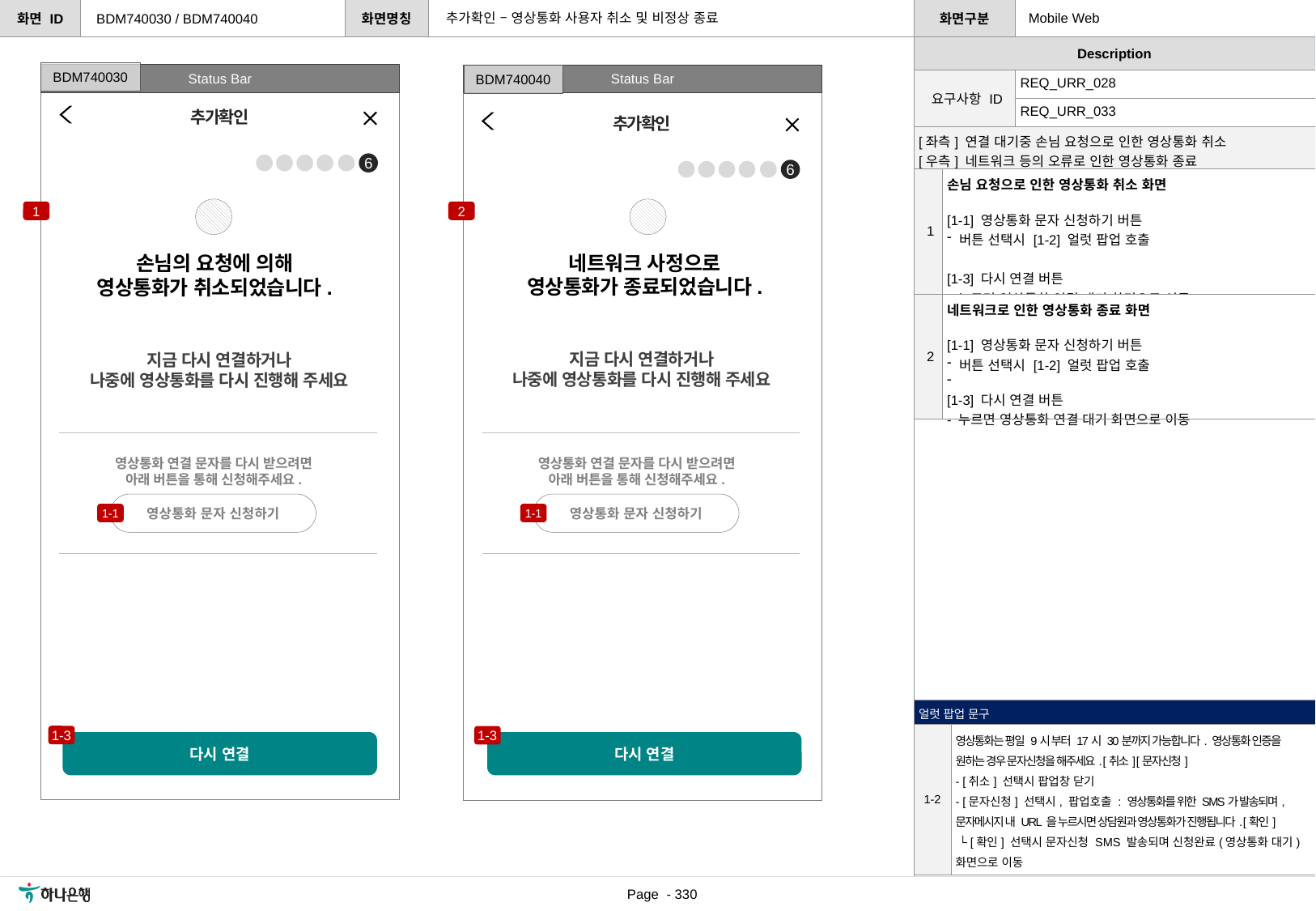

추가확인 – 영상통화 사용자 취소 및 비정상 종료
Mobile Web
BDM740030 / BDM740040
[수정요약] 2023.06.30
*개발 확인사항
해당 페이지 APPX, WEB영역임, 헤더&stepper 통일하여 적용
BDM740030
Status Bar

Status Bar

BDM740040
| 요구사항 ID | REQ\_URR\_028 |
| --- | --- |
|  | REQ\_URR\_033 |

추가확인

추가확인
| [좌측] 연결 대기중 손님 요청으로 인한 영상통화 취소 [우측] 네트워크 등의 오류로 인한 영상통화 종료 |  |
| --- | --- |
| 1 | 손님 요청으로 인한 영상통화 취소 화면 [1-1] 영상통화 문자 신청하기 버튼 버튼 선택시 [1-2] 얼럿 팝업 호출 [1-3] 다시 연결 버튼 - 누르면 영상통화 연결 대기 화면으로 이동 |
| 2 | 네트워크로 인한 영상통화 종료 화면 [1-1] 영상통화 문자 신청하기 버튼 버튼 선택시 [1-2] 얼럿 팝업 호출 [1-3] 다시 연결 버튼 - 누르면 영상통화 연결 대기 화면으로 이동 |
6

6

1
2
네트워크 사정으로
영상통화가 종료되었습니다.
손님의 요청에 의해
영상통화가 취소되었습니다.
지금 다시 연결하거나
나중에 영상통화를 다시 진행해 주세요
지금 다시 연결하거나
나중에 영상통화를 다시 진행해 주세요
영상통화 연결 문자를 다시 받으려면
아래 버튼을 통해 신청해주세요.
영상통화 연결 문자를 다시 받으려면
아래 버튼을 통해 신청해주세요.
영상통화 문자 신청하기
영상통화 문자 신청하기
1-1
1-1
| 얼럿 팝업 문구 |  |
| --- | --- |
| 1-2 | 영상통화는 평일 9시 부터 17시 30분까지 가능합니다. 영상통화 인증을 원하는 경우 문자신청을 해주세요. [취소] [문자신청] - [취소] 선택시 팝업창 닫기 - [문자신청] 선택시, 팝업호출 : 영상통화를 위한 SMS가 발송되며, 문자메시지 내 URL 을 누르시면 상담원과 영상통화가 진행됩니다. [확인] └ [확인] 선택시 문자신청 SMS 발송되며 신청완료(영상통화 대기) 화면으로 이동 |
1-3
1-3
다시 연결
다시 연결